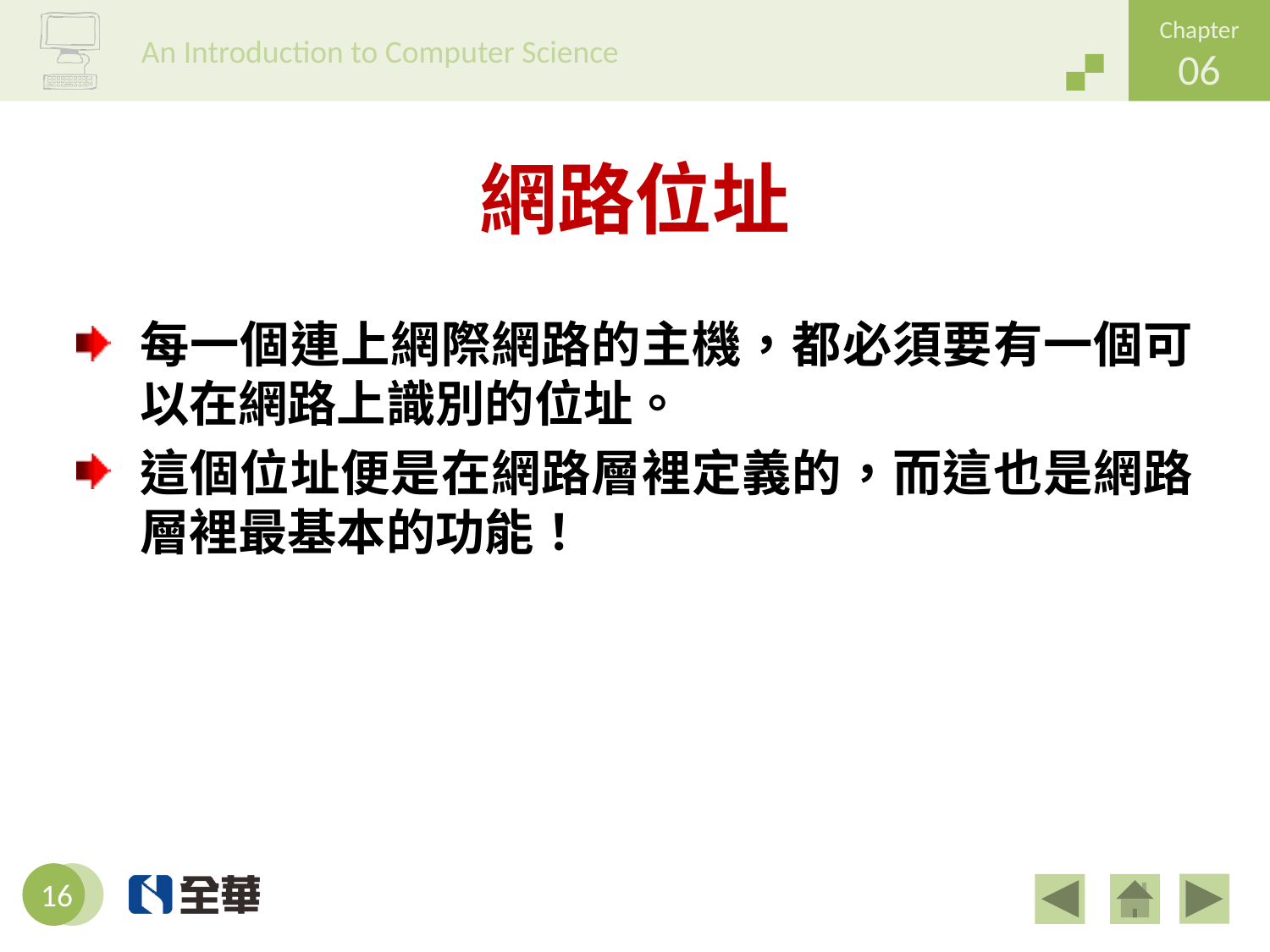

# 網路位址
每一個連上網際網路的主機，都必須要有一個可以在網路上識別的位址。
這個位址便是在網路層裡定義的，而這也是網路層裡最基本的功能！